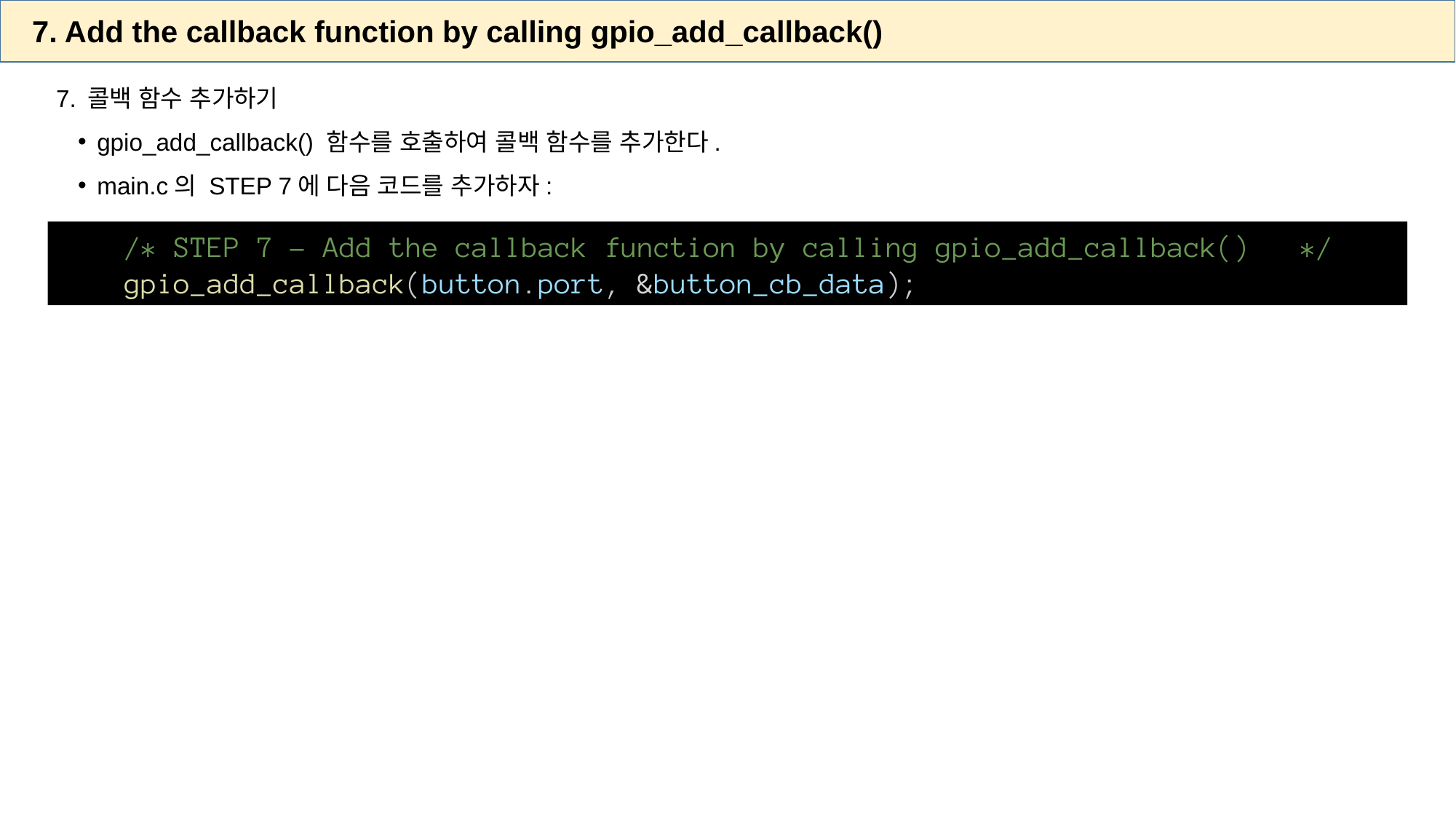

7. Add the callback function by calling gpio_add_callback()
 콜백 함수 추가하기
 gpio_add_callback() 함수를 호출하여 콜백 함수를 추가한다.
 main.c의 STEP 7에 다음 코드를 추가하자:
    /* STEP 7 - Add the callback function by calling gpio_add_callback()   */
    gpio_add_callback(button.port, &button_cb_data);